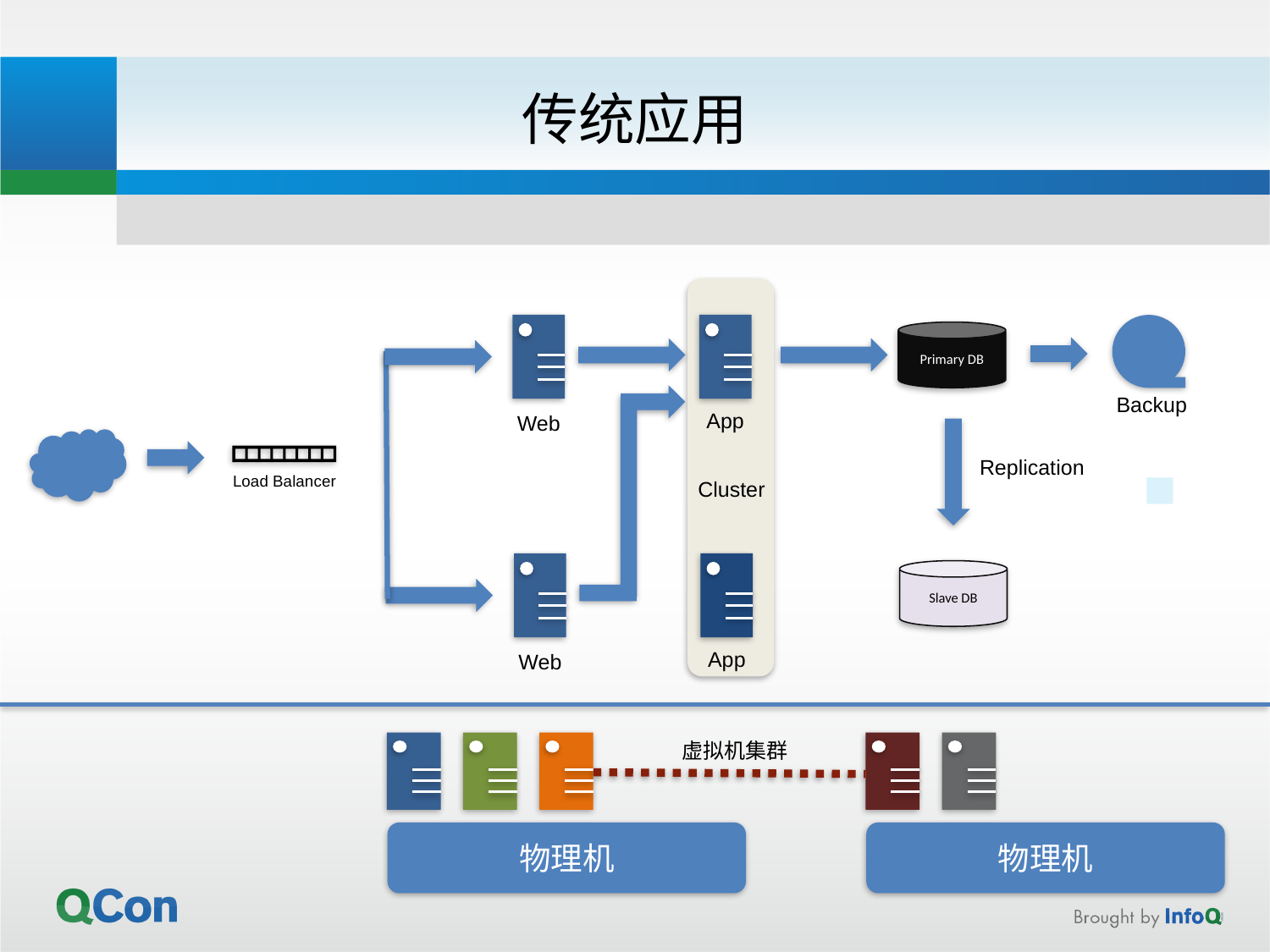

# 传统应用

Load Balancer
Replication

Cluster

Web

App
Slave DB

Web

App
Primary DB

Backup
虚拟机集群

物理机
物理机